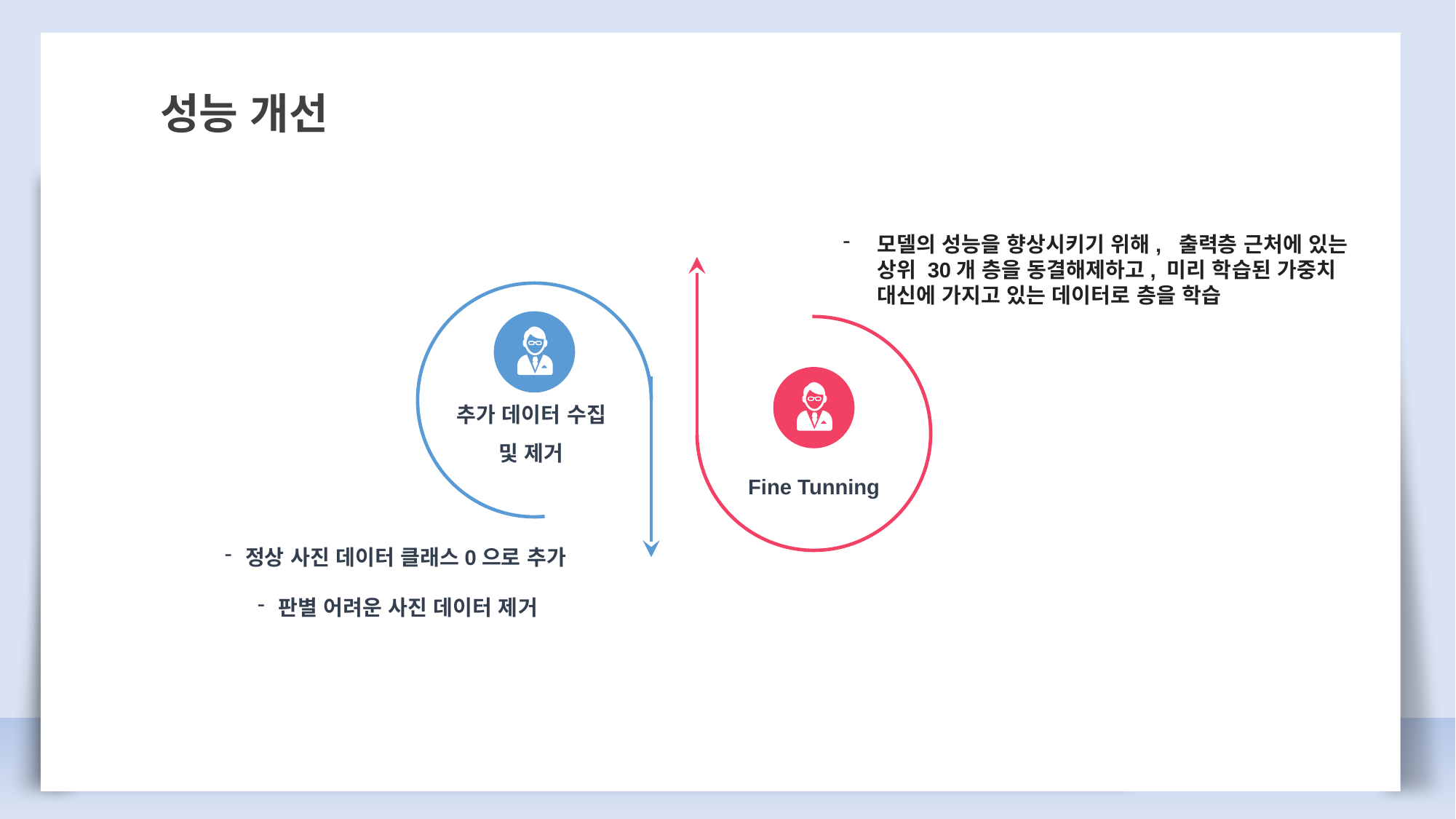

성능 개선

모델의 성능을 향상시키기 위해,  출력층 근처에 있는 상위 30개 층을 동결해제하고, 미리 학습된 가중치 대신에 가지고 있는 데이터로 층을 학습

                                       추가 데이터 수집
및 제거

Fine Tunning

정상 사진 데이터 클래스0으로 추가
판별 어려운 사진 데이터 제거